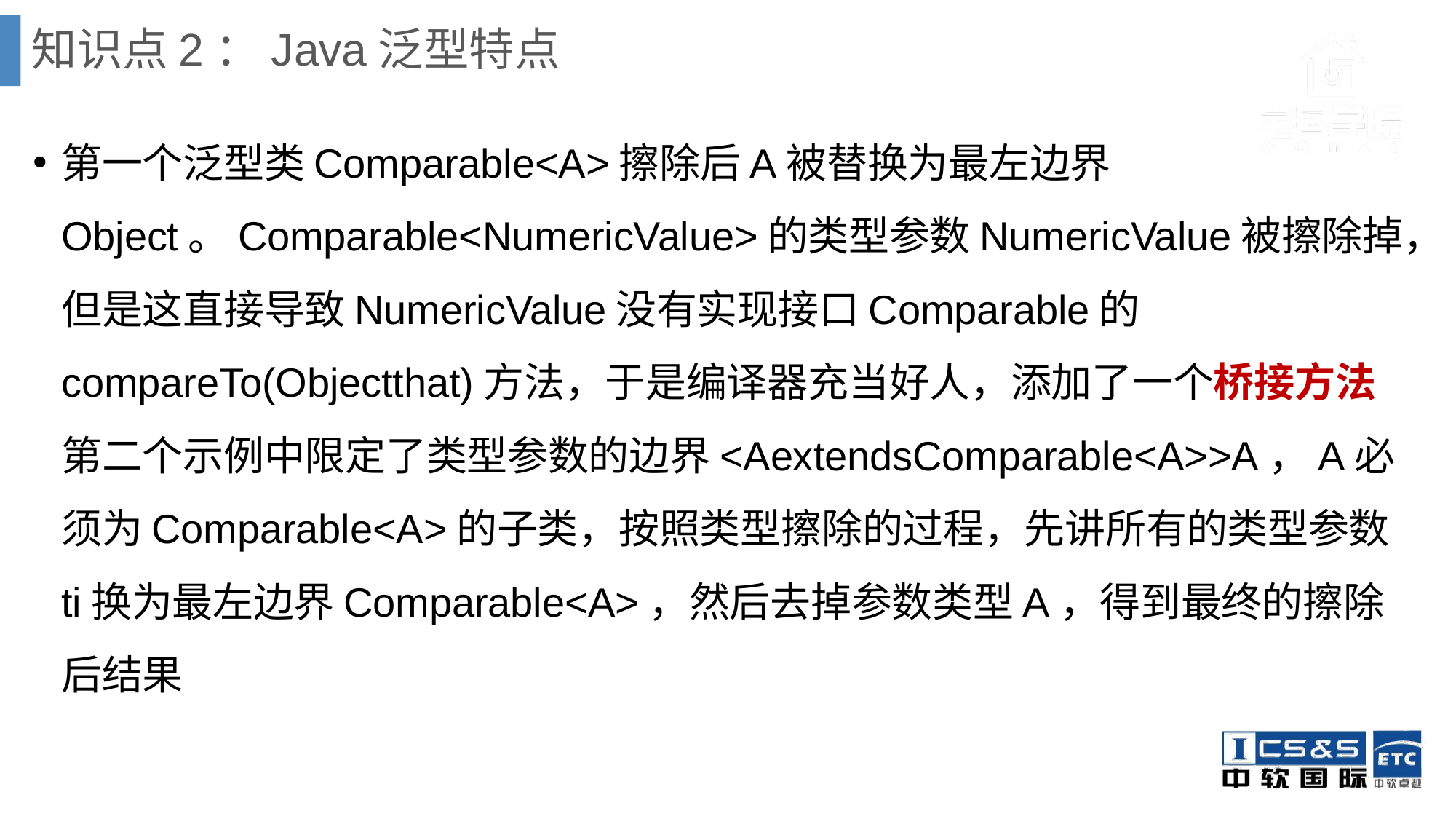

# 知识点2：Java泛型特点
第一个泛型类Comparable<A>擦除后A被替换为最左边界Object。Comparable<NumericValue>的类型参数NumericValue被擦除掉，但是这直接导致NumericValue没有实现接口Comparable的compareTo(Objectthat)方法，于是编译器充当好人，添加了一个桥接方法
第二个示例中限定了类型参数的边界<AextendsComparable<A>>A，A必须为Comparable<A>的子类，按照类型擦除的过程，先讲所有的类型参数ti换为最左边界Comparable<A>，然后去掉参数类型A，得到最终的擦除后结果